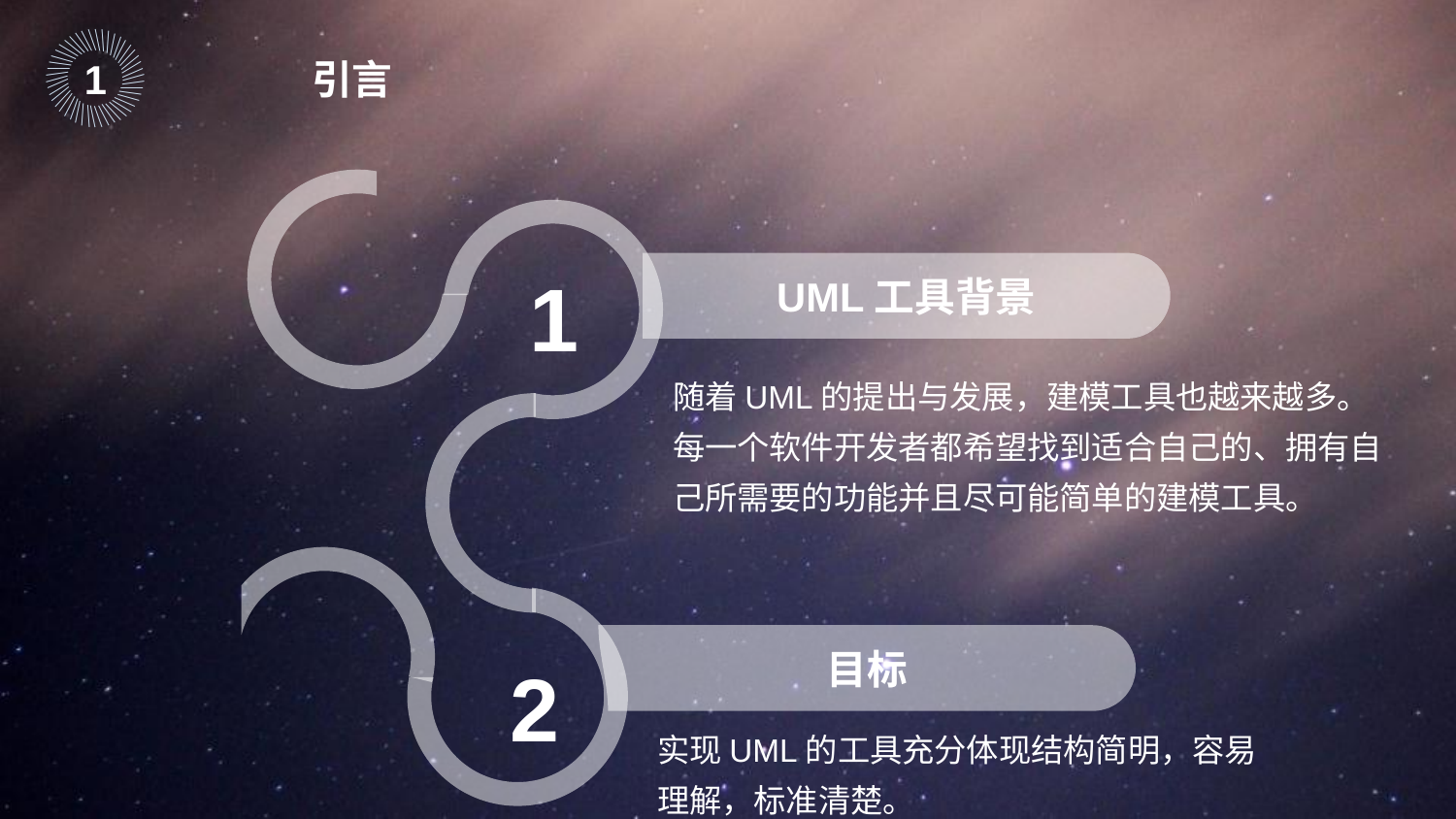

｜
｜
｜
｜
｜
｜
｜
｜
｜
｜
｜
｜
｜
｜
｜
｜
｜
｜
｜
｜
｜
｜
｜
｜
｜
｜
｜
｜
｜
｜
｜
｜
｜
｜
｜
｜
｜
｜
｜
｜
｜
｜
｜
｜
｜
｜
1
引言

UML工具背景
1
随着UML的提出与发展，建模工具也越来越多。
每一个软件开发者都希望找到适合自己的、拥有自己所需要的功能并且尽可能简单的建模工具。

目标
2
实现UML的工具充分体现结构简明，容易理解，标准清楚。